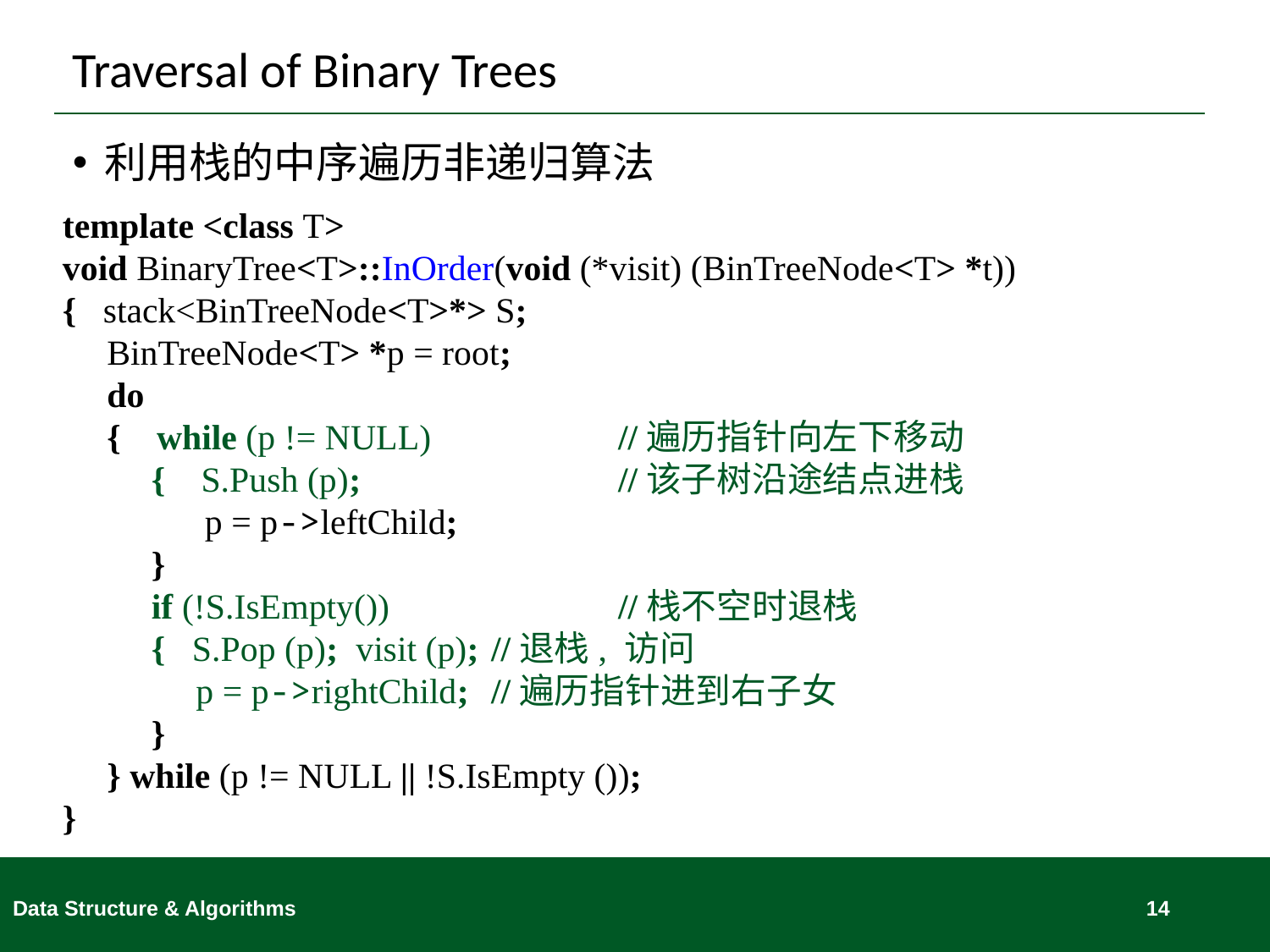

# Traversal of Binary Trees
利用栈的中序遍历非递归算法
template <class T>
void BinaryTree<T>::InOrder(void (*visit) (BinTreeNode<T> *t))
{   stack<BinTreeNode<T>*> S;
     BinTreeNode<T> *p = root;
     do
     {    while (p != NULL)		//遍历指针向左下移动
          {    S.Push (p); 		//该子树沿途结点进栈
                p = p->leftChild;
          }
          if (!S.IsEmpty()) 		//栈不空时退栈
          {   S.Pop (p);  visit (p);	//退栈, 访问
               p = p->rightChild;	//遍历指针进到右子女
          }
     } while (p != NULL || !S.IsEmpty ());
}
Data Structure & Algorithms
14